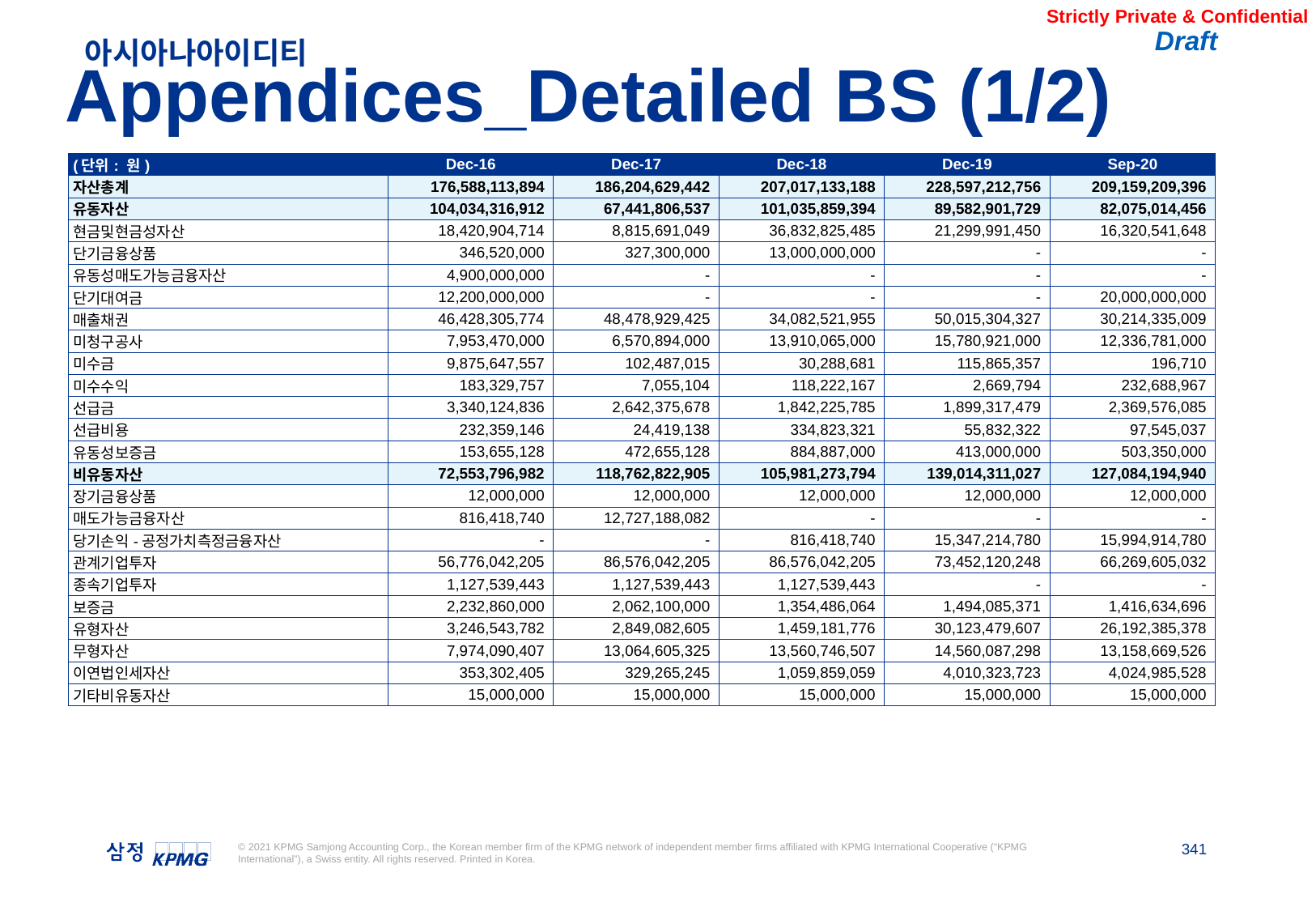

아시아나아이디티
Appendices_Detailed BS (1/2)
| (단위: 원) | Dec-16 | Dec-17 | Dec-18 | Dec-19 | Sep-20 |
| --- | --- | --- | --- | --- | --- |
| 자산총계 | 176,588,113,894 | 186,204,629,442 | 207,017,133,188 | 228,597,212,756 | 209,159,209,396 |
| 유동자산 | 104,034,316,912 | 67,441,806,537 | 101,035,859,394 | 89,582,901,729 | 82,075,014,456 |
| 현금및현금성자산 | 18,420,904,714 | 8,815,691,049 | 36,832,825,485 | 21,299,991,450 | 16,320,541,648 |
| 단기금융상품 | 346,520,000 | 327,300,000 | 13,000,000,000 | - | - |
| 유동성매도가능금융자산 | 4,900,000,000 | - | - | - | - |
| 단기대여금 | 12,200,000,000 | - | - | - | 20,000,000,000 |
| 매출채권 | 46,428,305,774 | 48,478,929,425 | 34,082,521,955 | 50,015,304,327 | 30,214,335,009 |
| 미청구공사 | 7,953,470,000 | 6,570,894,000 | 13,910,065,000 | 15,780,921,000 | 12,336,781,000 |
| 미수금 | 9,875,647,557 | 102,487,015 | 30,288,681 | 115,865,357 | 196,710 |
| 미수수익 | 183,329,757 | 7,055,104 | 118,222,167 | 2,669,794 | 232,688,967 |
| 선급금 | 3,340,124,836 | 2,642,375,678 | 1,842,225,785 | 1,899,317,479 | 2,369,576,085 |
| 선급비용 | 232,359,146 | 24,419,138 | 334,823,321 | 55,832,322 | 97,545,037 |
| 유동성보증금 | 153,655,128 | 472,655,128 | 884,887,000 | 413,000,000 | 503,350,000 |
| 비유동자산 | 72,553,796,982 | 118,762,822,905 | 105,981,273,794 | 139,014,311,027 | 127,084,194,940 |
| 장기금융상품 | 12,000,000 | 12,000,000 | 12,000,000 | 12,000,000 | 12,000,000 |
| 매도가능금융자산 | 816,418,740 | 12,727,188,082 | - | - | - |
| 당기손익-공정가치측정금융자산 | - | - | 816,418,740 | 15,347,214,780 | 15,994,914,780 |
| 관계기업투자 | 56,776,042,205 | 86,576,042,205 | 86,576,042,205 | 73,452,120,248 | 66,269,605,032 |
| 종속기업투자 | 1,127,539,443 | 1,127,539,443 | 1,127,539,443 | - | - |
| 보증금 | 2,232,860,000 | 2,062,100,000 | 1,354,486,064 | 1,494,085,371 | 1,416,634,696 |
| 유형자산 | 3,246,543,782 | 2,849,082,605 | 1,459,181,776 | 30,123,479,607 | 26,192,385,378 |
| 무형자산 | 7,974,090,407 | 13,064,605,325 | 13,560,746,507 | 14,560,087,298 | 13,158,669,526 |
| 이연법인세자산 | 353,302,405 | 329,265,245 | 1,059,859,059 | 4,010,323,723 | 4,024,985,528 |
| 기타비유동자산 | 15,000,000 | 15,000,000 | 15,000,000 | 15,000,000 | 15,000,000 |